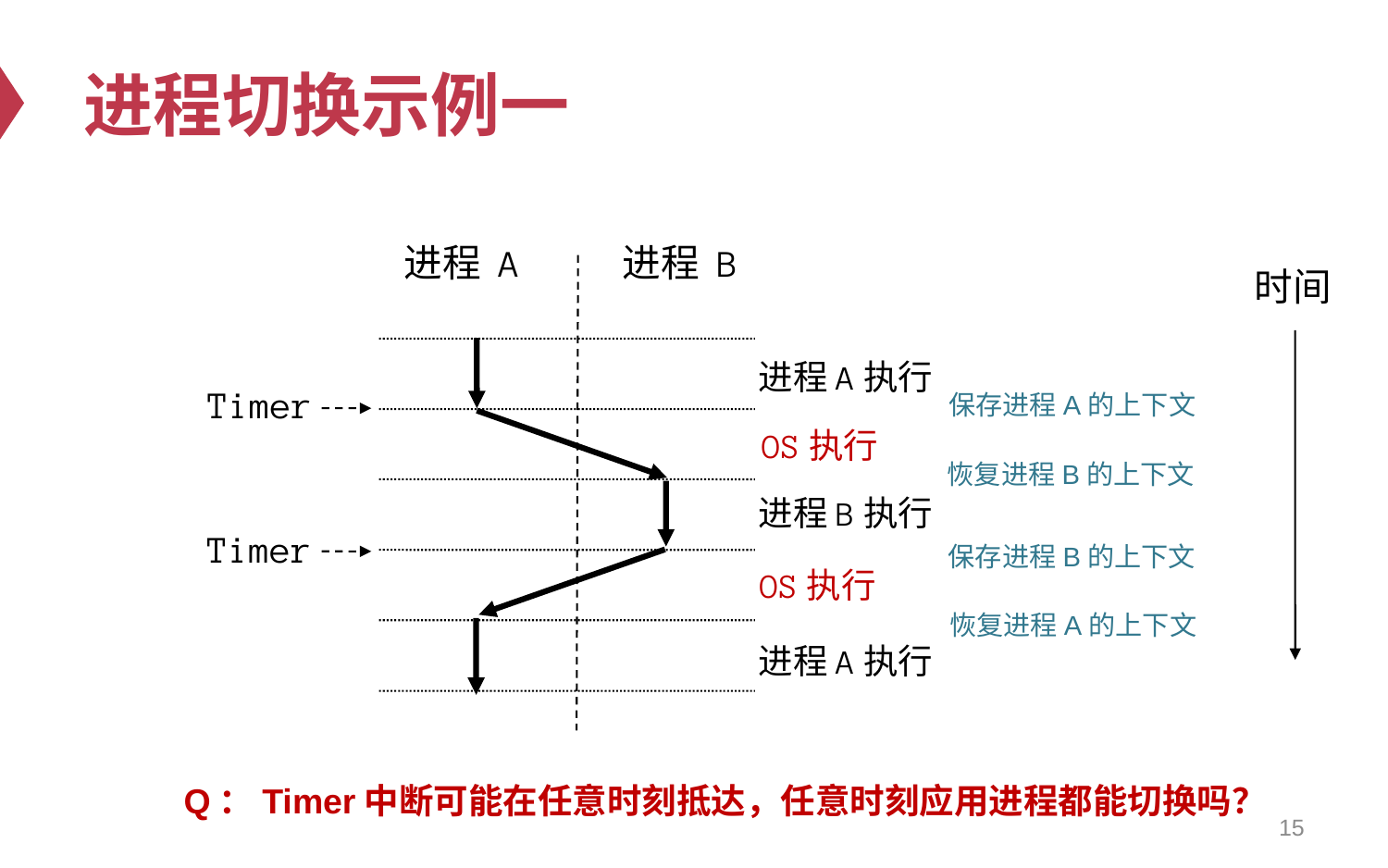

# 进程切换示例一
进程 A
进程 B

时间

进程A执行
Timer
保存进程A的上下文

OS执行
恢复进程B的上下文

进程B执行
Timer
保存进程B的上下文

OS执行
恢复进程A的上下文

进程A执行

Q：Timer中断可能在任意时刻抵达，任意时刻应用进程都能切换吗？
15